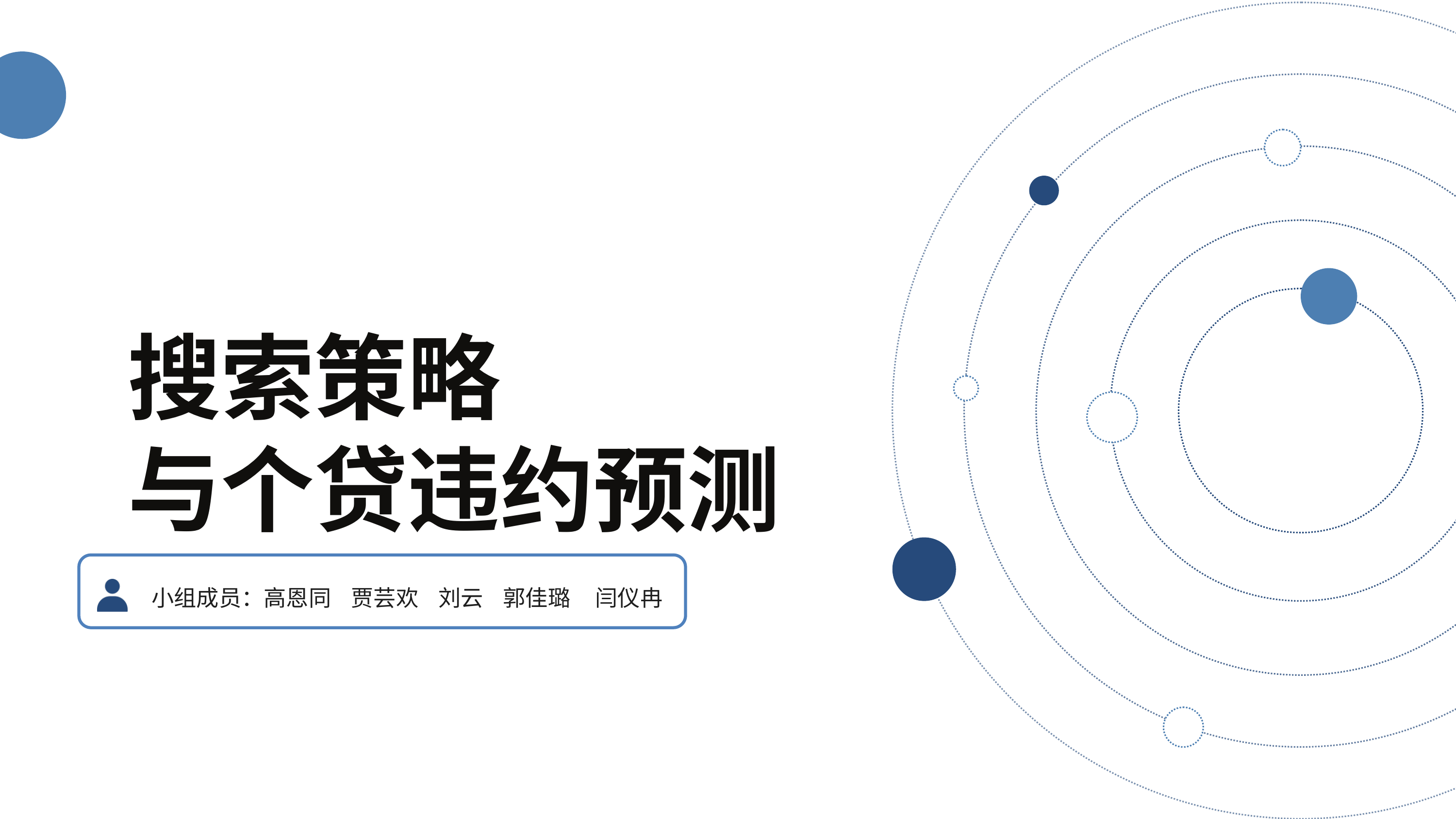

搜索策略
与个贷违约预测

小组成员：高恩同    贾芸欢    刘云    郭佳璐     闫仪冉